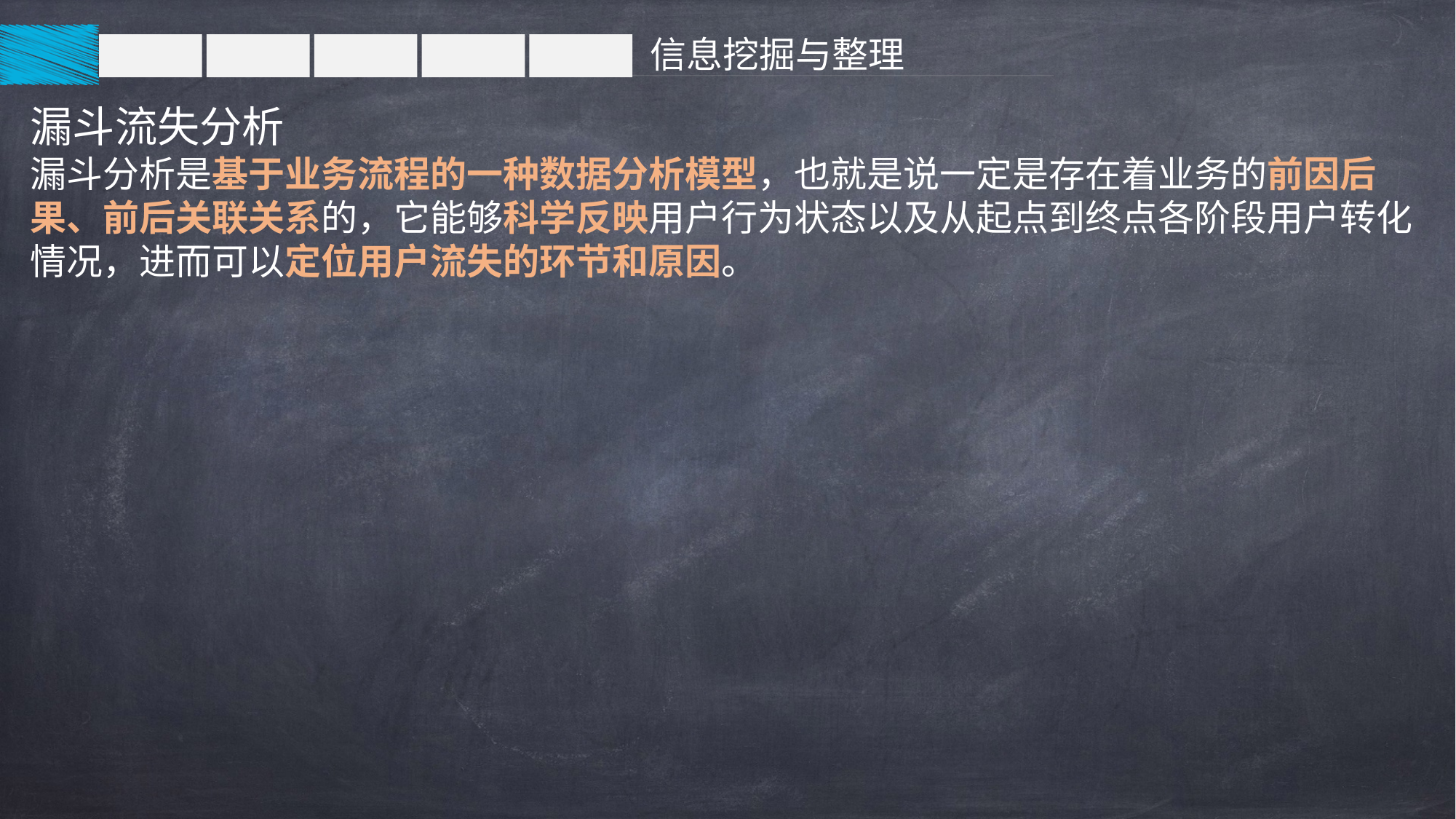

信息挖掘与整理

漏斗流失分析
漏斗分析是基于业务流程的一种数据分析模型，也就是说一定是存在着业务的前因后果、前后关联关系的，它能够科学反映用户行为状态以及从起点到终点各阶段用户转化情况，进而可以定位用户流失的环节和原因。